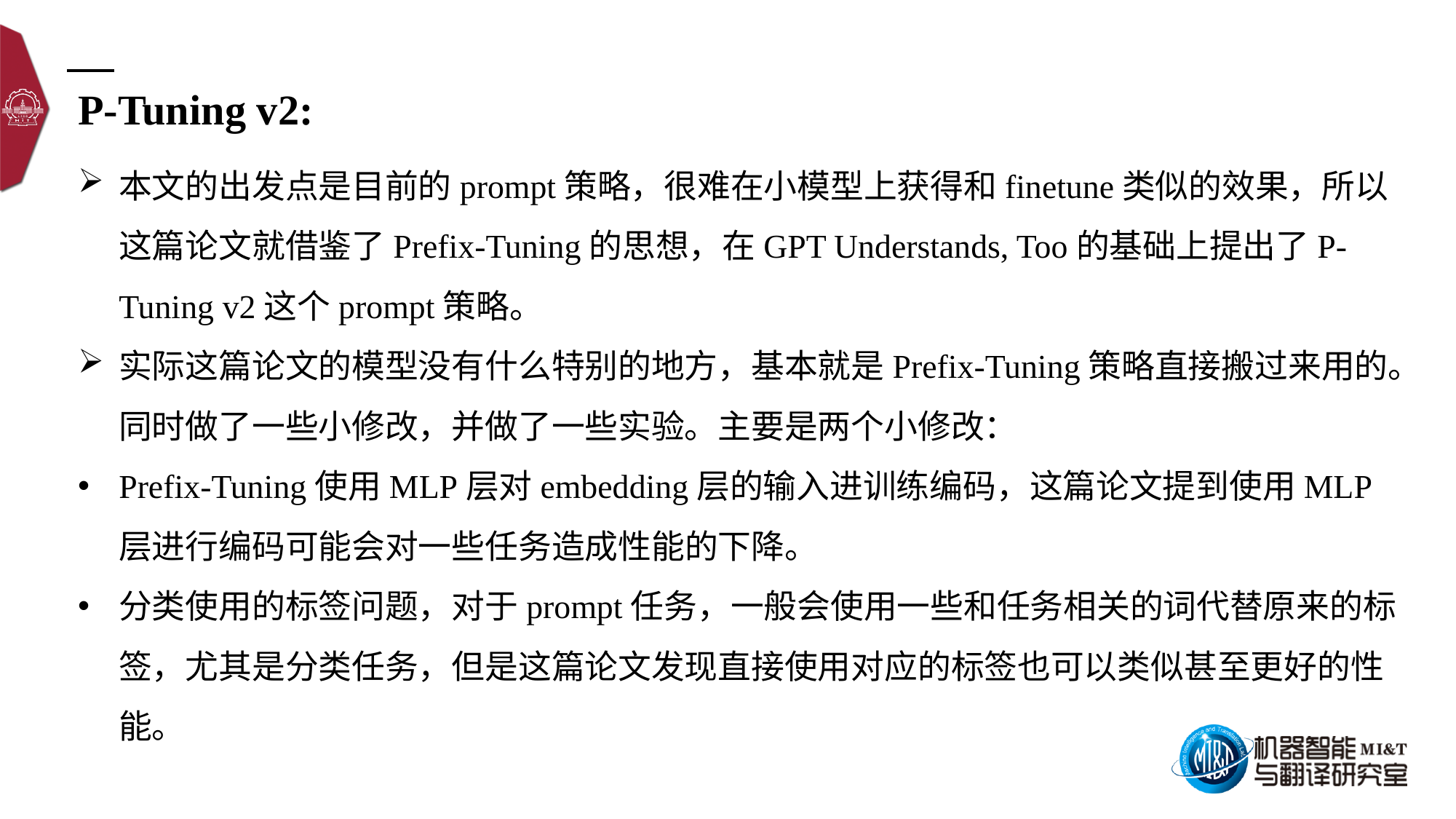

P-Tuning v2:
本文的出发点是目前的prompt策略，很难在小模型上获得和finetune类似的效果，所以这篇论文就借鉴了Prefix-Tuning的思想，在GPT Understands, Too的基础上提出了P-Tuning v2这个prompt策略。
实际这篇论文的模型没有什么特别的地方，基本就是Prefix-Tuning策略直接搬过来用的。同时做了一些小修改，并做了一些实验。主要是两个小修改：
Prefix-Tuning使用MLP层对embedding层的输入进训练编码，这篇论文提到使用MLP层进行编码可能会对一些任务造成性能的下降。
分类使用的标签问题，对于prompt任务，一般会使用一些和任务相关的词代替原来的标签，尤其是分类任务，但是这篇论文发现直接使用对应的标签也可以类似甚至更好的性能。